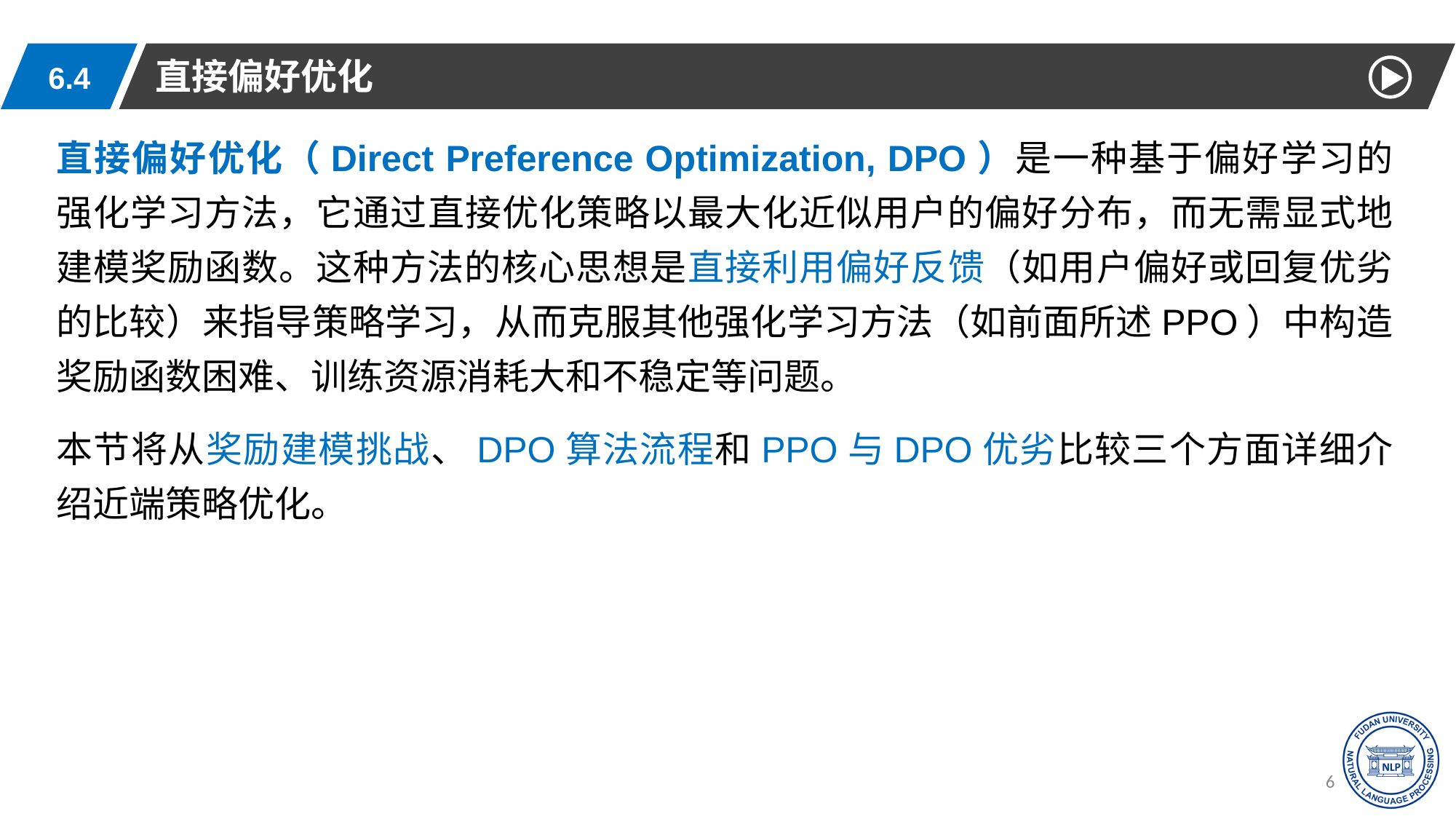

直接偏好优化
6.4

直接偏好优化（Direct Preference Optimization, DPO）是一种基于偏好学习的强化学习方法，它通过直接优化策略以最大化近似用户的偏好分布，而无需显式地建模奖励函数。这种方法的核心思想是直接利用偏好反馈（如用户偏好或回复优劣的比较）来指导策略学习，从而克服其他强化学习方法（如前面所述PPO）中构造奖励函数困难、训练资源消耗大和不稳定等问题。
本节将从奖励建模挑战、DPO算法流程和PPO与DPO优劣比较三个方面详细介绍近端策略优化。
67